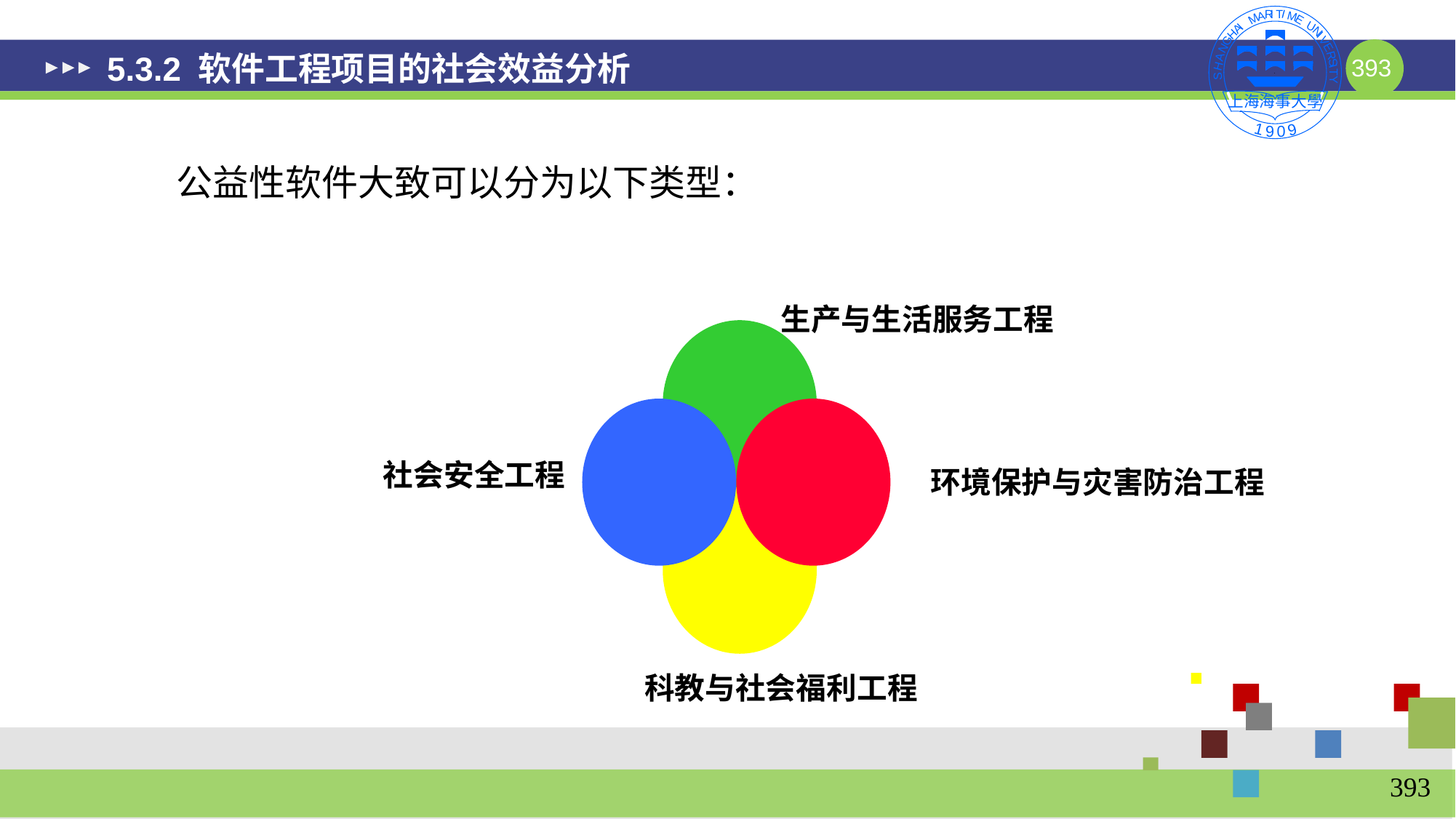

# 5.3.2 软件工程项目的社会效益分析
公益性软件大致可以分为以下类型：
生产与生活服务工程

社会安全工程
环境保护与灾害防治工程

科教与社会福利工程

393

393